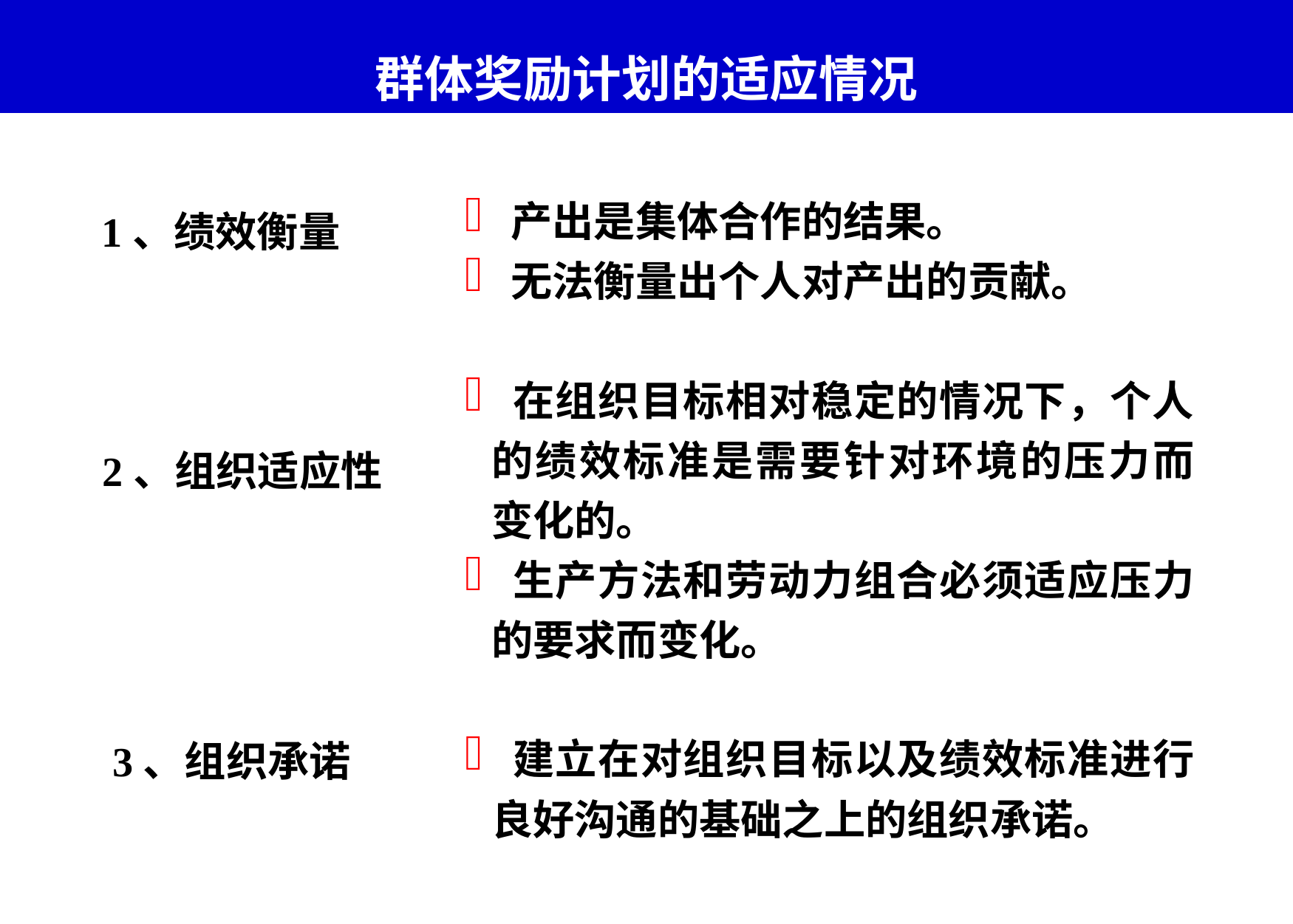

# 群体奖励计划的适应情况
 产出是集体合作的结果。
 无法衡量出个人对产出的贡献。

 在组织目标相对稳定的情况下，个人的绩效标准是需要针对环境的压力而变化的。
 生产方法和劳动力组合必须适应压力的要求而变化。

 建立在对组织目标以及绩效标准进行良好沟通的基础之上的组织承诺。
1、绩效衡量
2、组织适应性
3、组织承诺